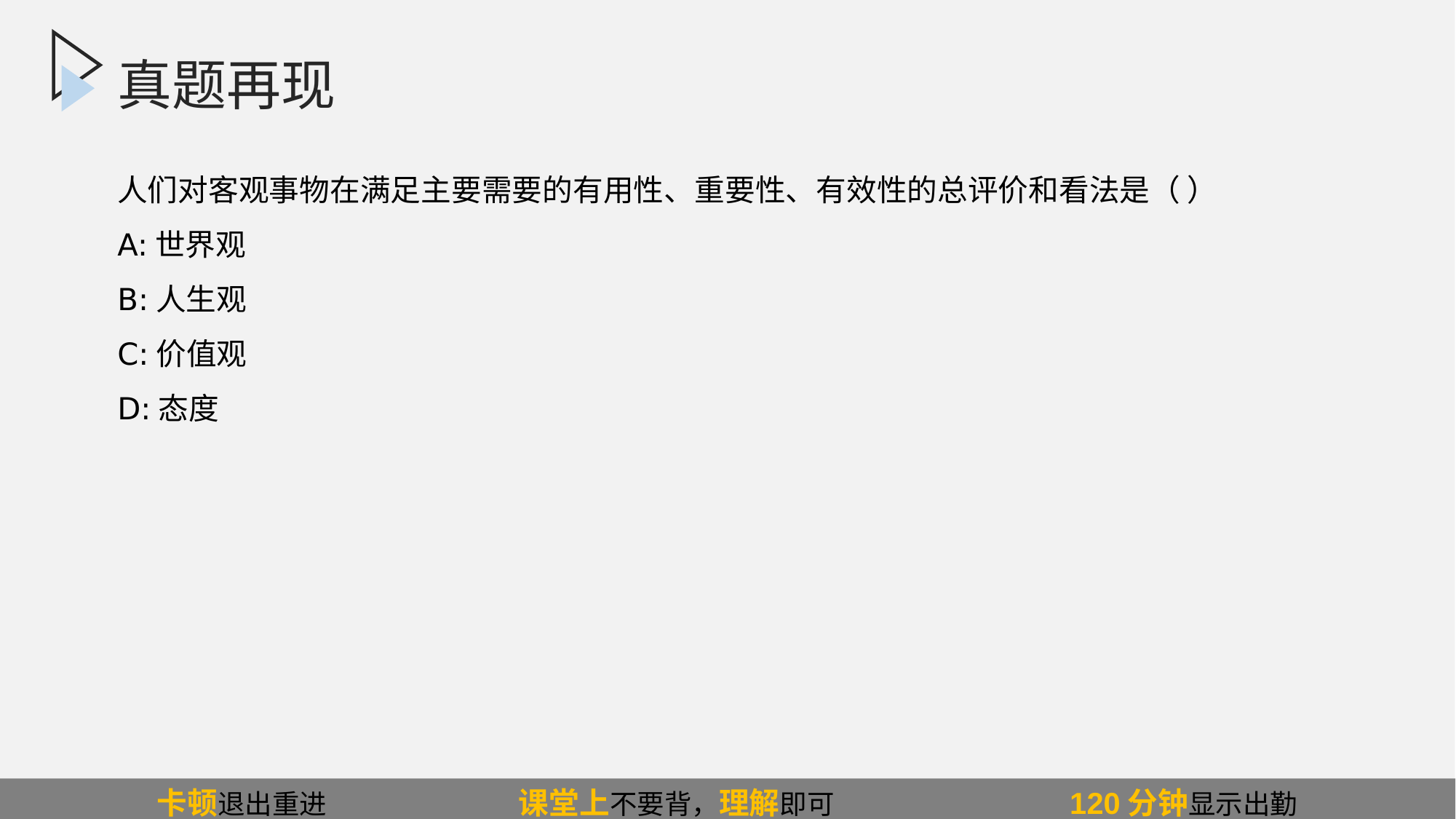

真题再现
人们对客观事物在满足主要需要的有用性、重要性、有效性的总评价和看法是（ ）
A:世界观
B:人生观
C:价值观
D:态度